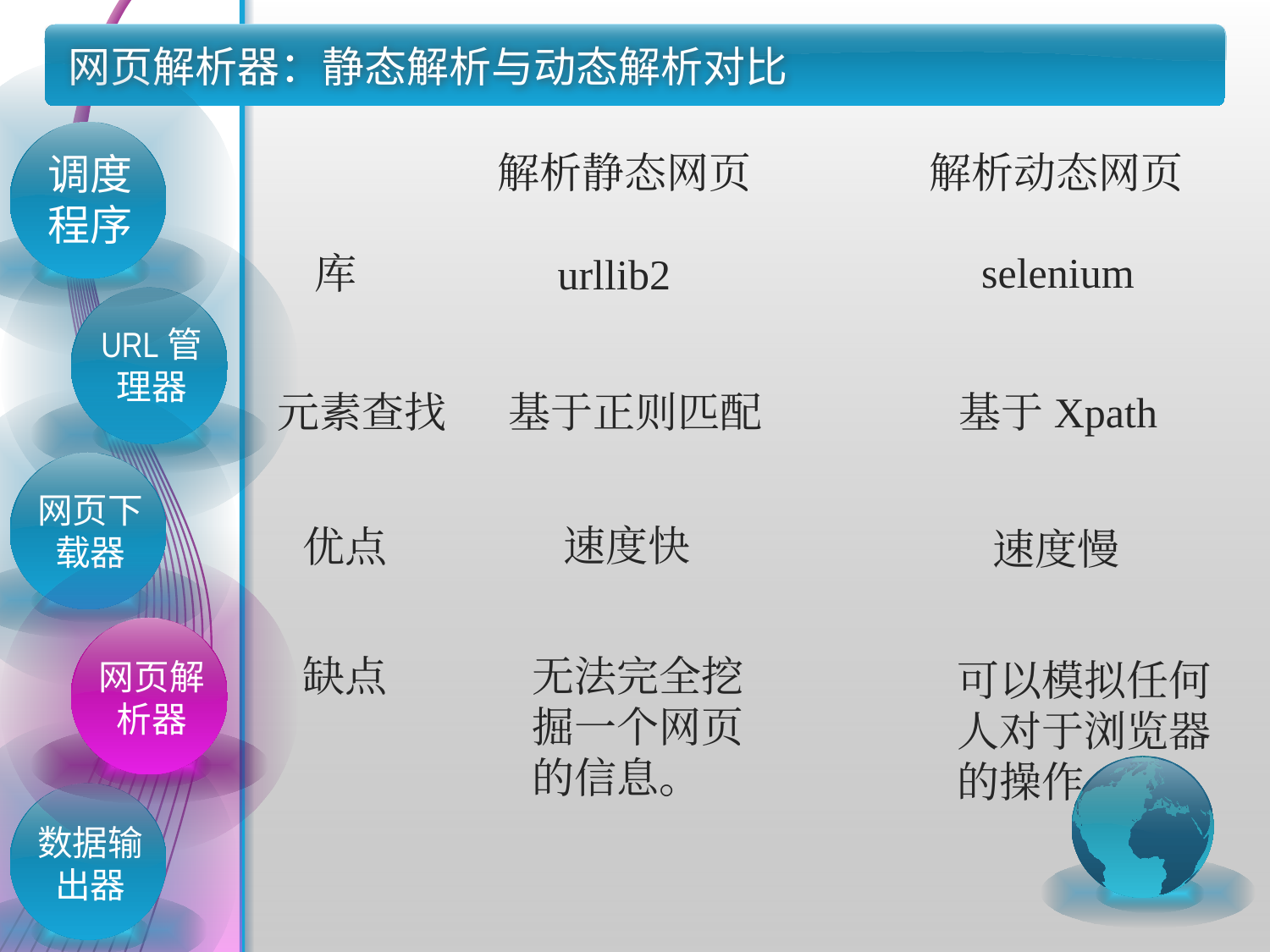

# 网页解析器：静态解析与动态解析对比

解析静态网页
解析动态网页
调度程序

selenium
库
urllib2
URL管理器
基于Xpath
元素查找
基于正则匹配

网页下载器
速度快
优点
速度慢

缺点
无法完全挖掘一个网页的信息。
网页解析器
可以模拟任何人对于浏览器的操作

数据输出器